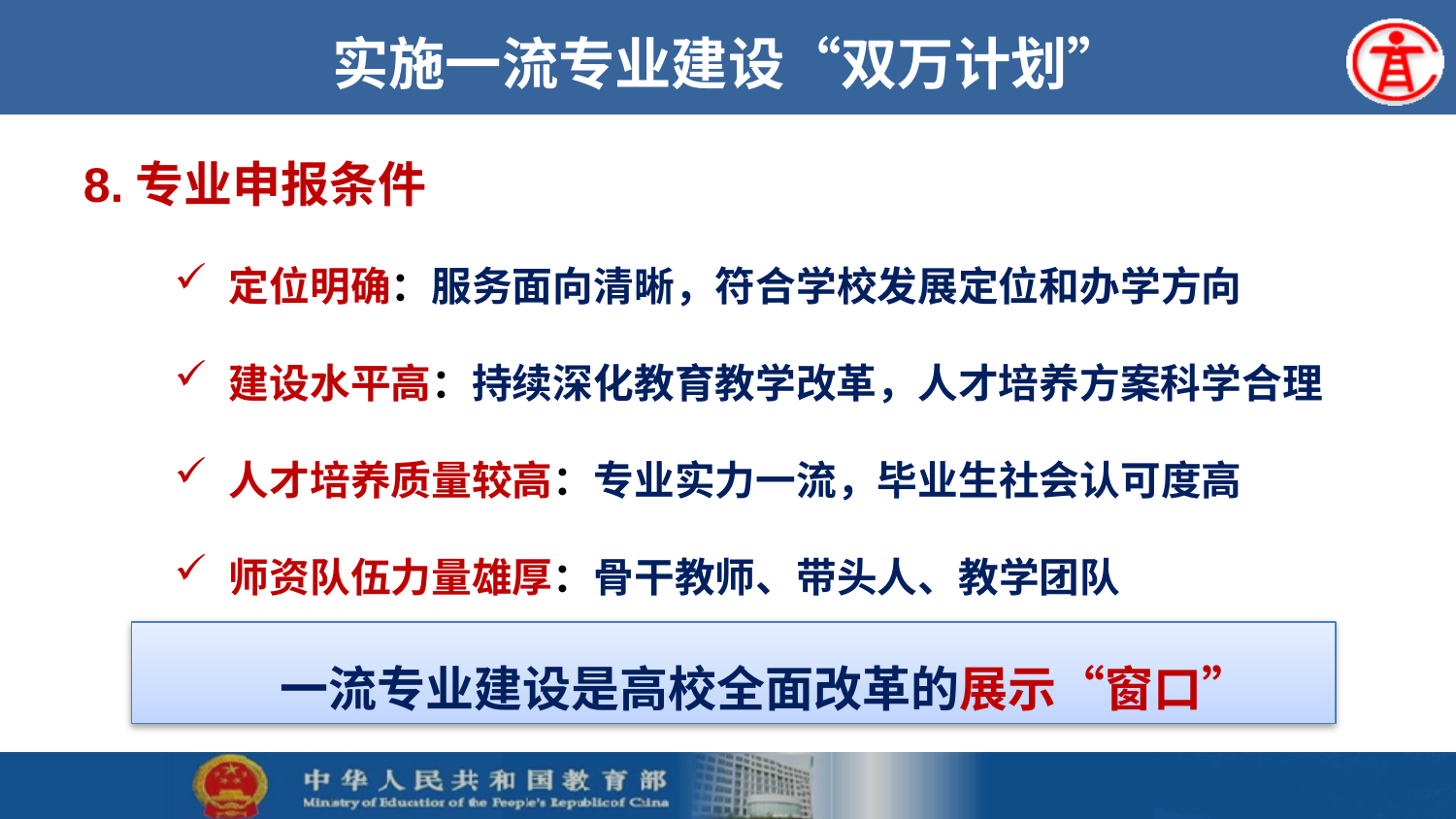

# 实施一流专业建设“双万计划”
8.专业申报条件
定位明确：服务面向清晰，符合学校发展定位和办学方向
建设水平高：持续深化教育教学改革，人才培养方案科学合理
人才培养质量较高：专业实力一流，毕业生社会认可度高
师资队伍力量雄厚：骨干教师、带头人、教学团队
一流专业建设是高校全面改革的展示“窗口”